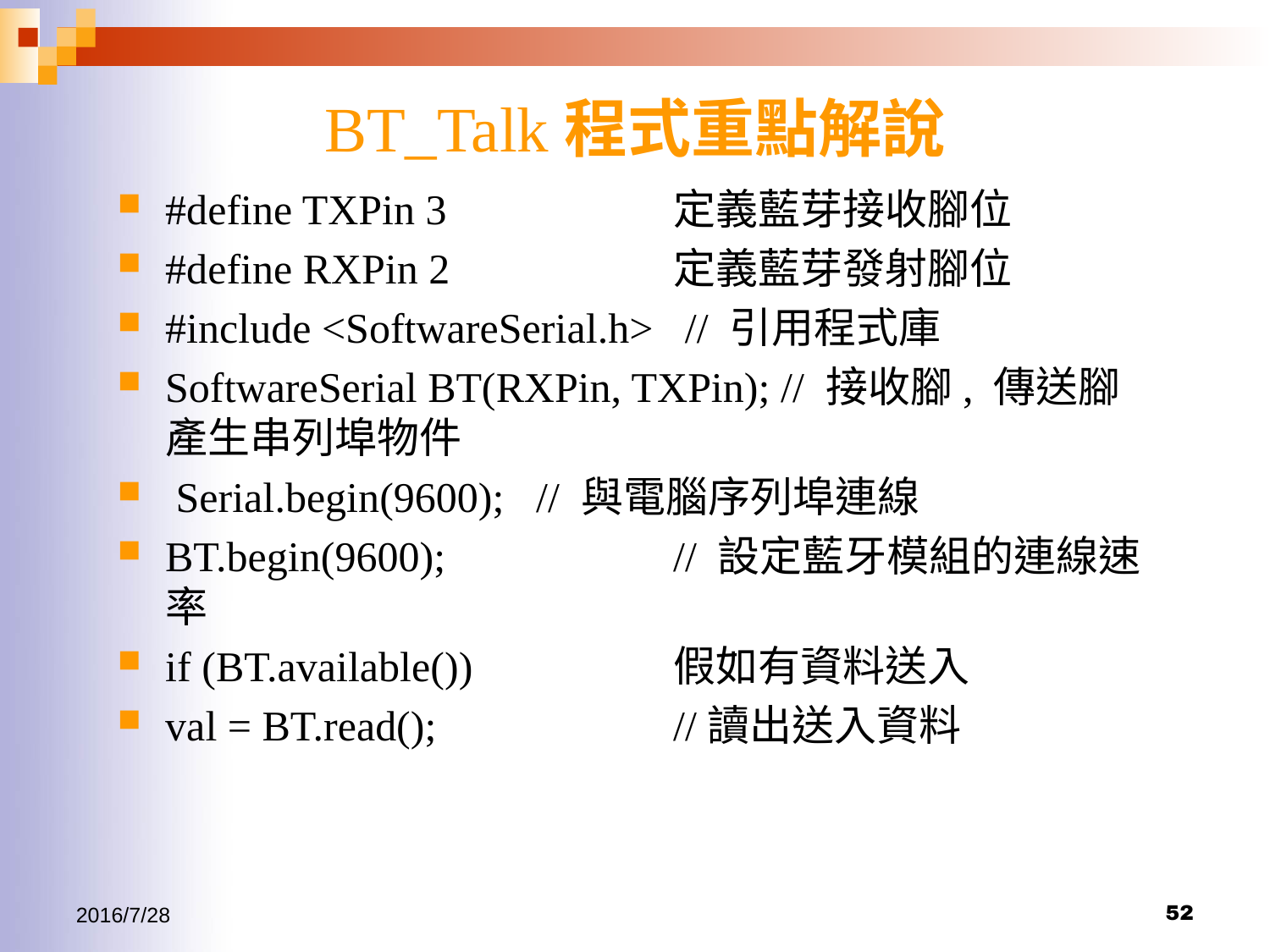

# BT_Talk程式重點解說
#define TXPin 3		定義藍芽接收腳位
#define RXPin 2		定義藍芽發射腳位
#include <SoftwareSerial.h>   // 引用程式庫
SoftwareSerial BT(RXPin, TXPin); // 接收腳, 傳送腳  產生串列埠物件
 Serial.begin(9600);   // 與電腦序列埠連線
BT.begin(9600); 		// 設定藍牙模組的連線速率
if (BT.available())		假如有資料送入
val = BT.read();		//讀出送入資料

2016/7/28
52